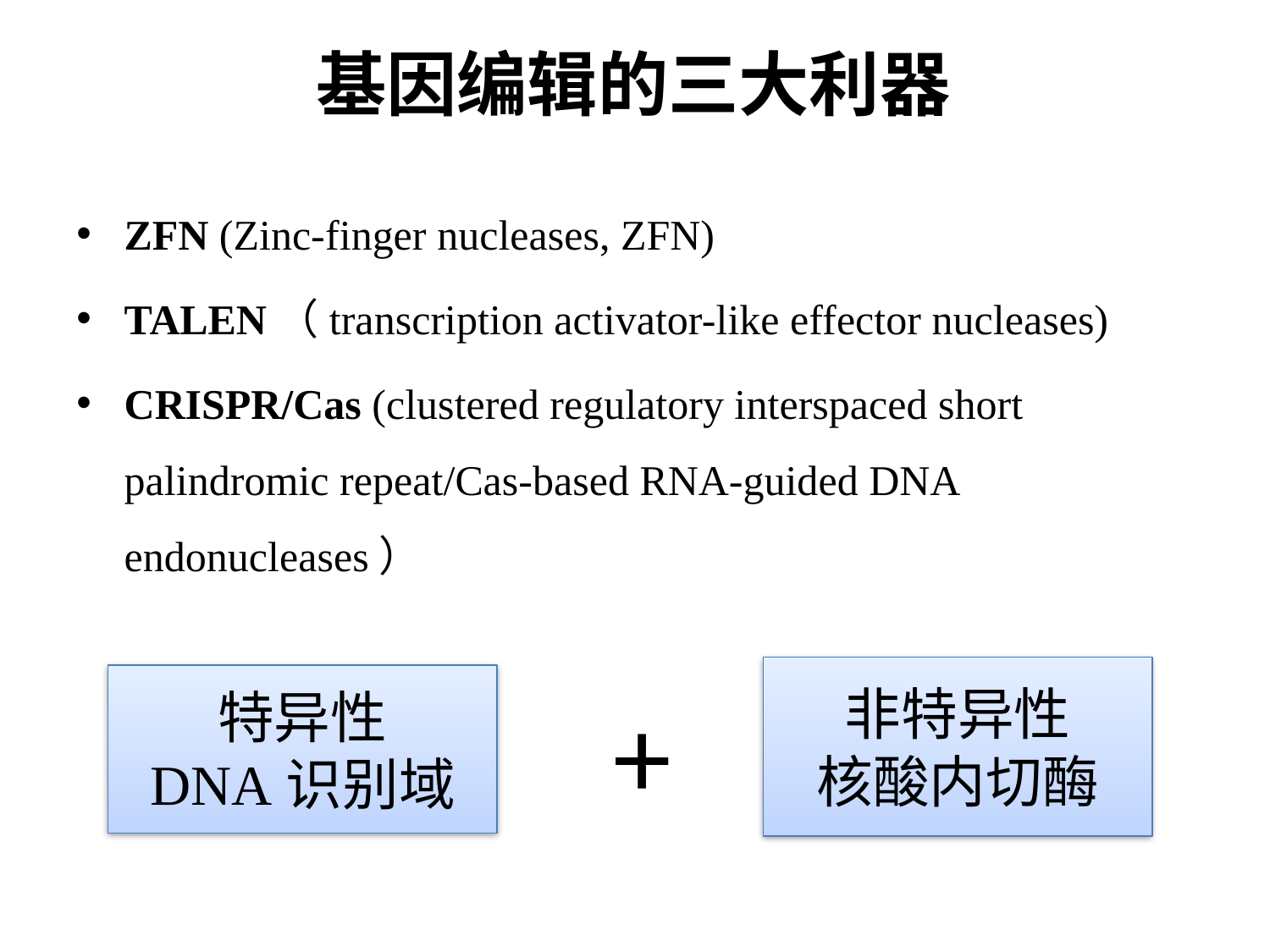

# 基因编辑的三大利器
ZFN (Zinc-finger nucleases, ZFN)
TALEN（transcription activator-like effector nucleases)
CRISPR/Cas (clustered regulatory interspaced short palindromic repeat/Cas-based RNA-guided DNA endonucleases）
非特异性
核酸内切酶
特异性
DNA识别域
+